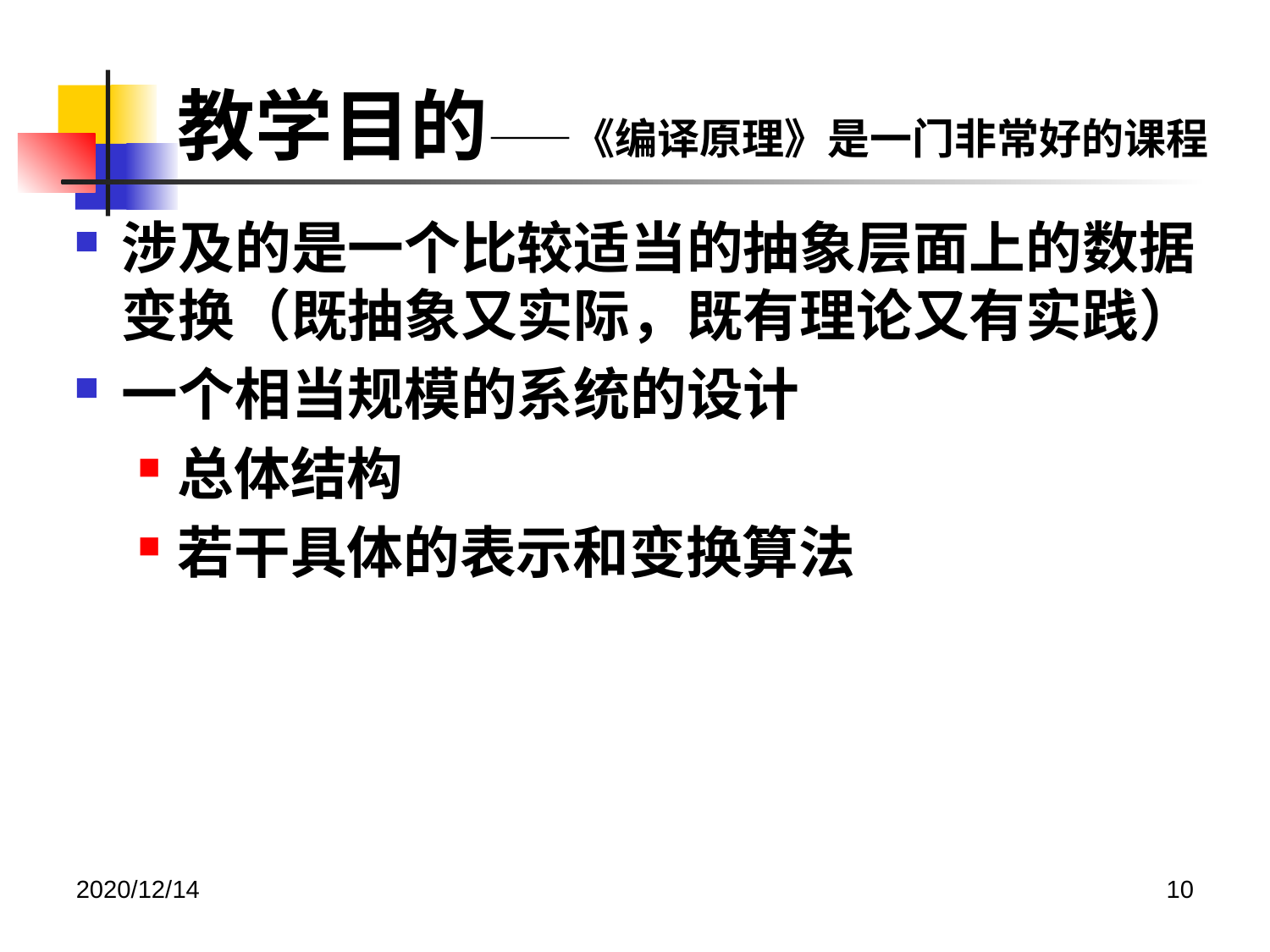

# 教学目的——《编译原理》是一门非常好的课程
涉及的是一个比较适当的抽象层面上的数据变换（既抽象又实际，既有理论又有实践）
一个相当规模的系统的设计
总体结构
若干具体的表示和变换算法
2020/12/14
10